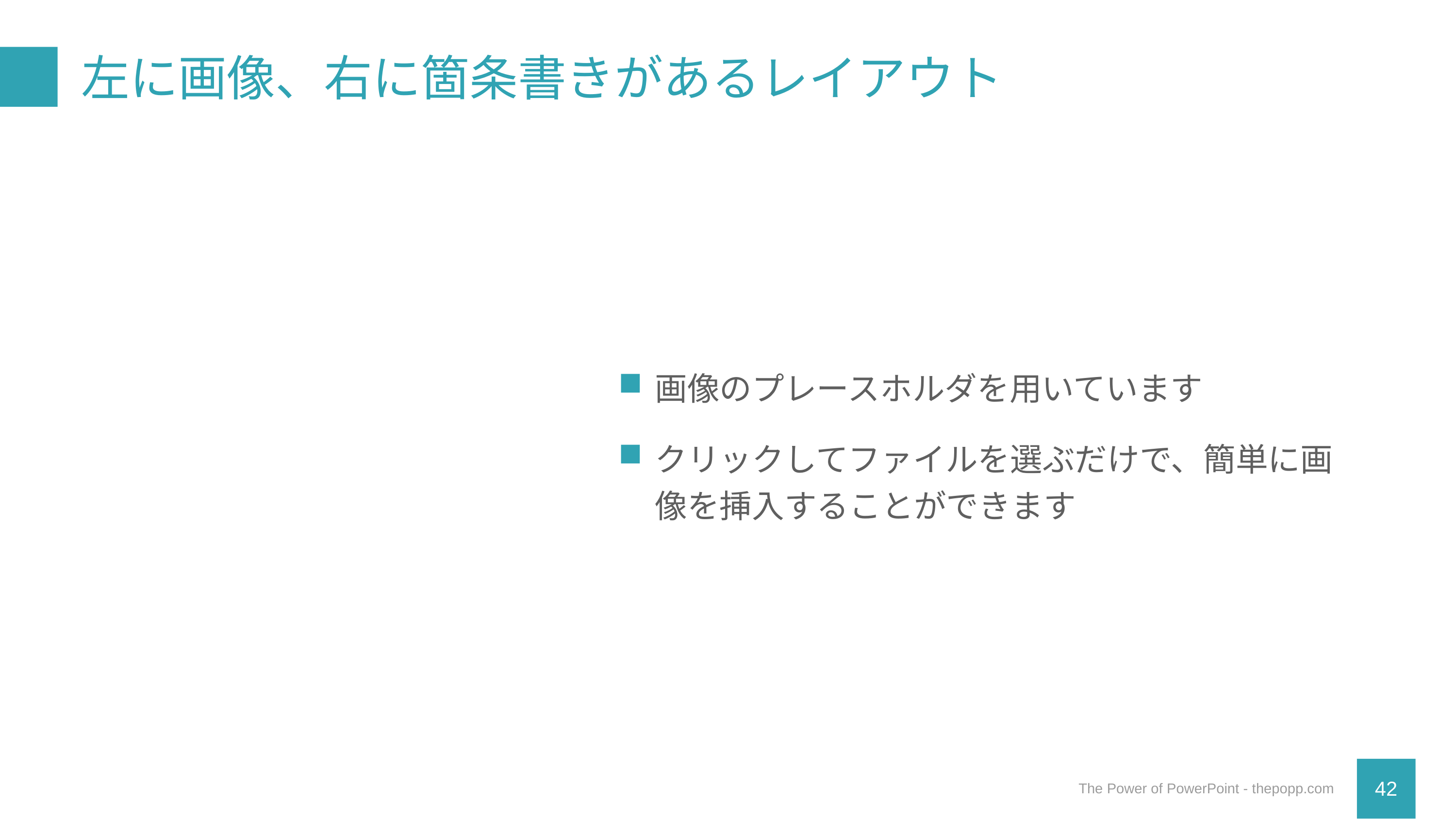

# 左に画像、右に箇条書きがあるレイアウト

画像のプレースホルダを用いています
クリックしてファイルを選ぶだけで、簡単に画像を挿入することができます
The Power of PowerPoint - thepopp.com
42